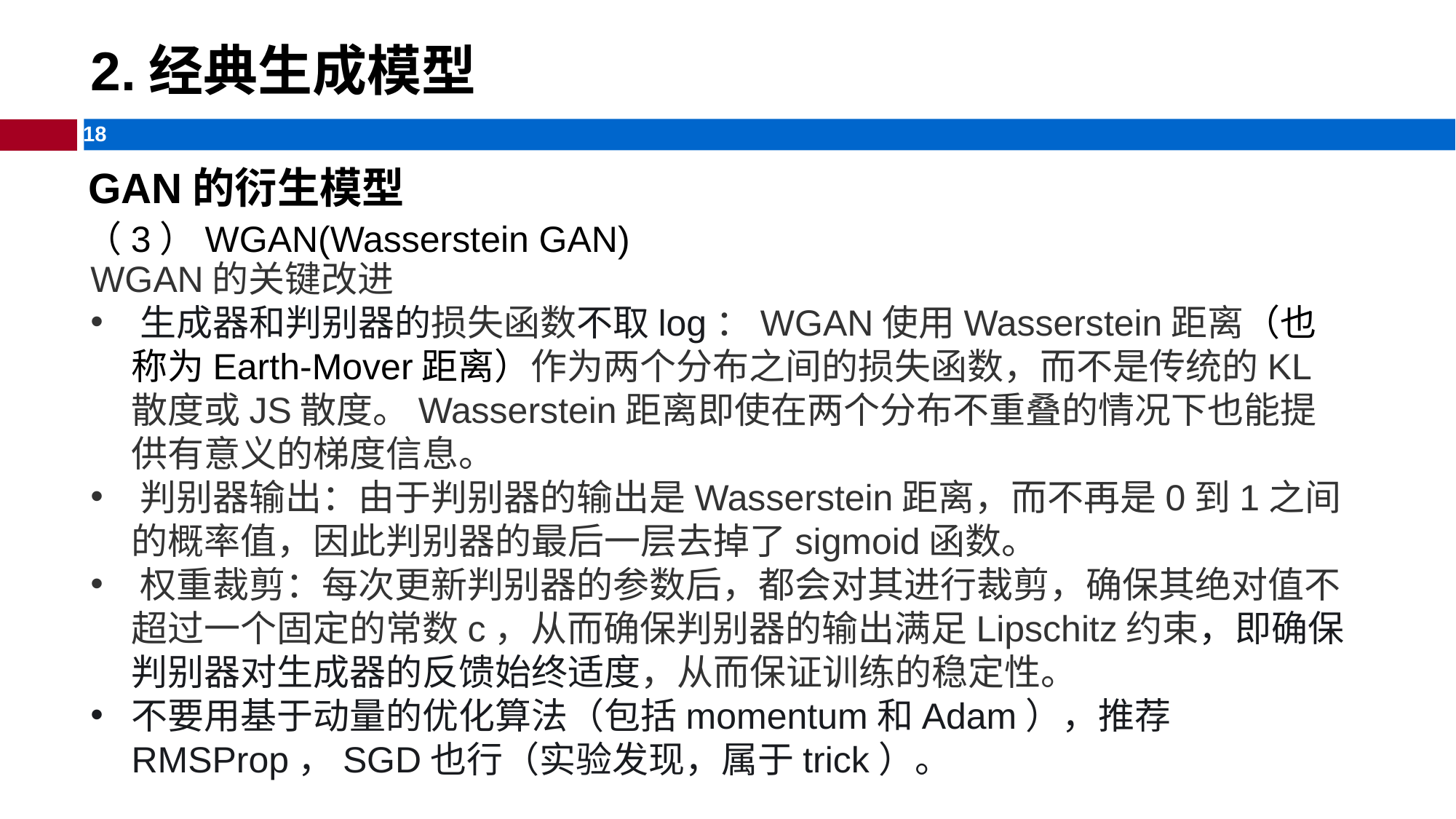

GAN的理论与实现模型
2.经典生成模型
GAN的衍生模型
（3）WGAN(Wasserstein GAN)

‌WGAN的关键改进
‌生成器和判别器的损失函数‌不取log：WGAN使用Wasserstein距离（也称为Earth-Mover距离）作为两个分布之间的损失函数，而不是传统的KL散度或JS散度。Wasserstein距离即使在两个分布不重叠的情况下也能提供有意义的梯度信息‌。
‌判别器输出‌：由于判别器的输出是Wasserstein距离‌，而不再是0到1之间的概率值，因此判别器的最后一层去掉了sigmoid函数。
‌权重裁剪‌：每次更新判别器的参数后，都会对其进行裁剪，确保其绝对值不超过一个固定的常数c，从而确保判别器的输出满足Lipschitz约束，即确保判别器对生成器的反馈始终适度，从而保证训练的稳定性‌。
不要用基于动量的优化算法（包括momentum和Adam），推荐RMSProp，SGD也行（实验发现，属于trick）。